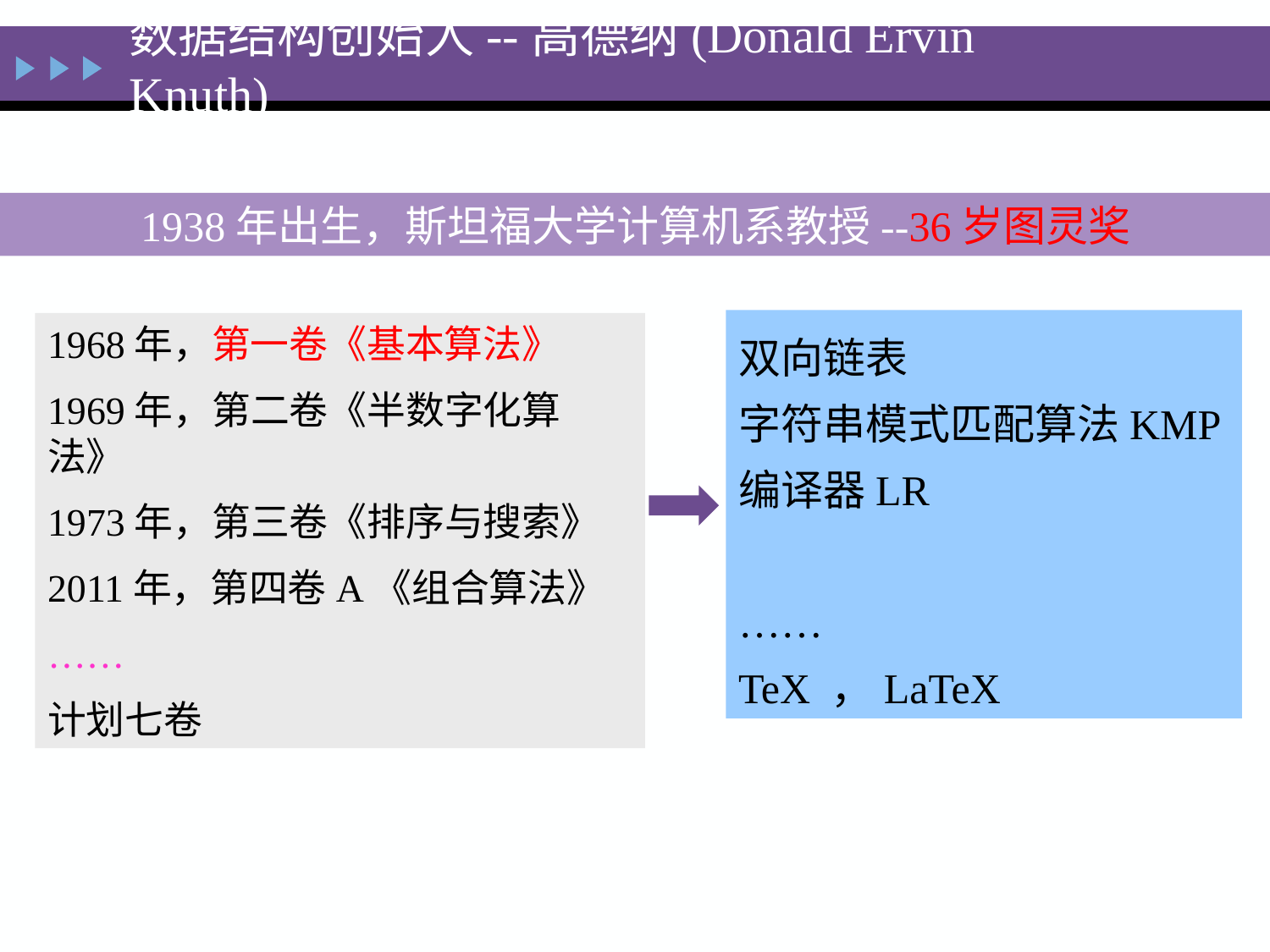

数据结构创始人--高德纳(Donald Ervin Knuth)

1938年出生，斯坦福大学计算机系教授--36岁图灵奖
双向链表
字符串模式匹配算法KMP
编译器LR

……
TeX ，LaTeX
1968年，第一卷《基本算法》
1969年，第二卷《半数字化算法》
1973年，第三卷《排序与搜索》
2011年，第四卷A《组合算法》
……
计划七卷